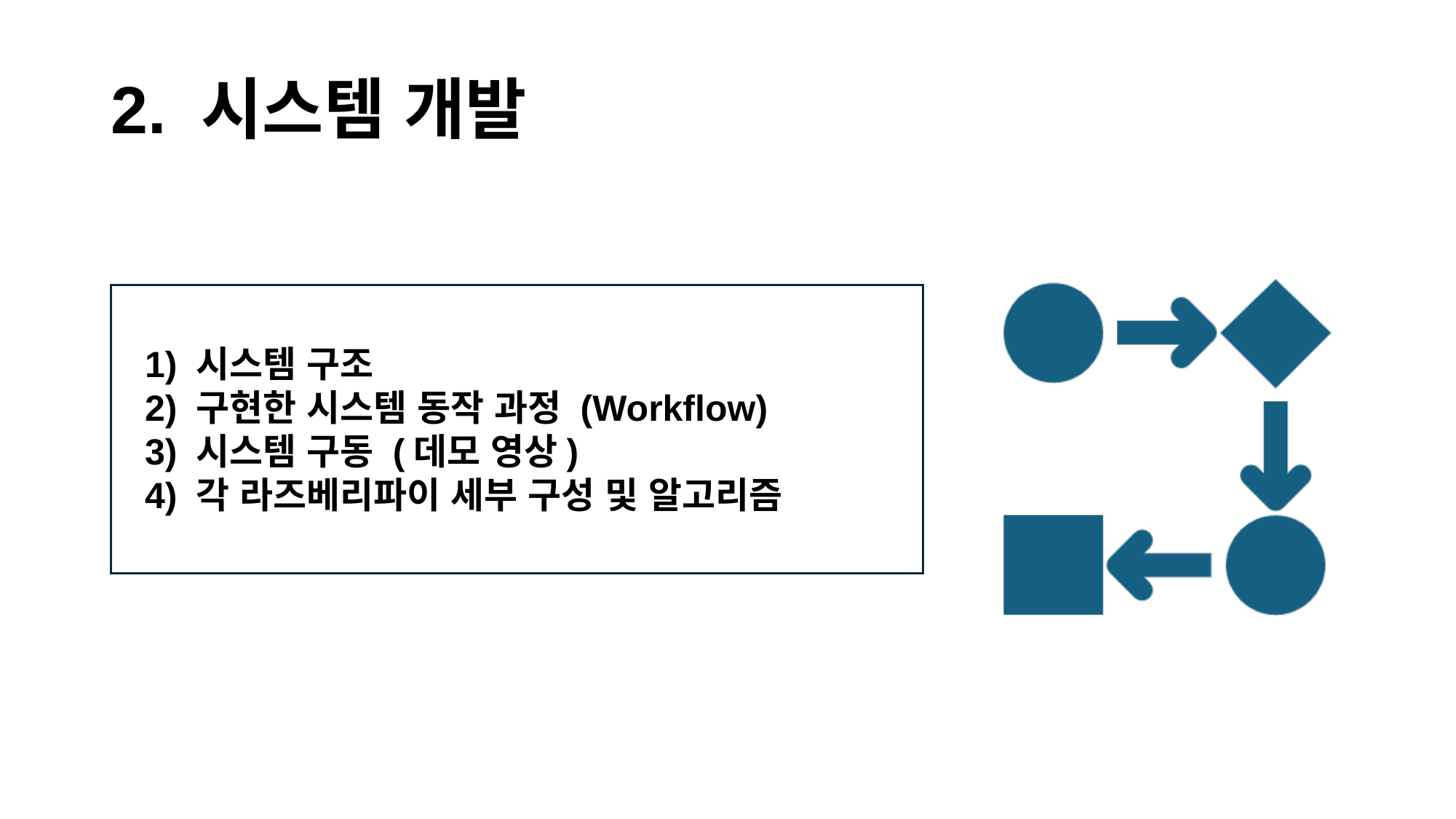

# 2. 시스템 개발

1) 시스템 구조
2) 구현한 시스템 동작 과정 (Workflow)
3) 시스템 구동 (데모 영상)
4) 각 라즈베리파이 세부 구성 및 알고리즘